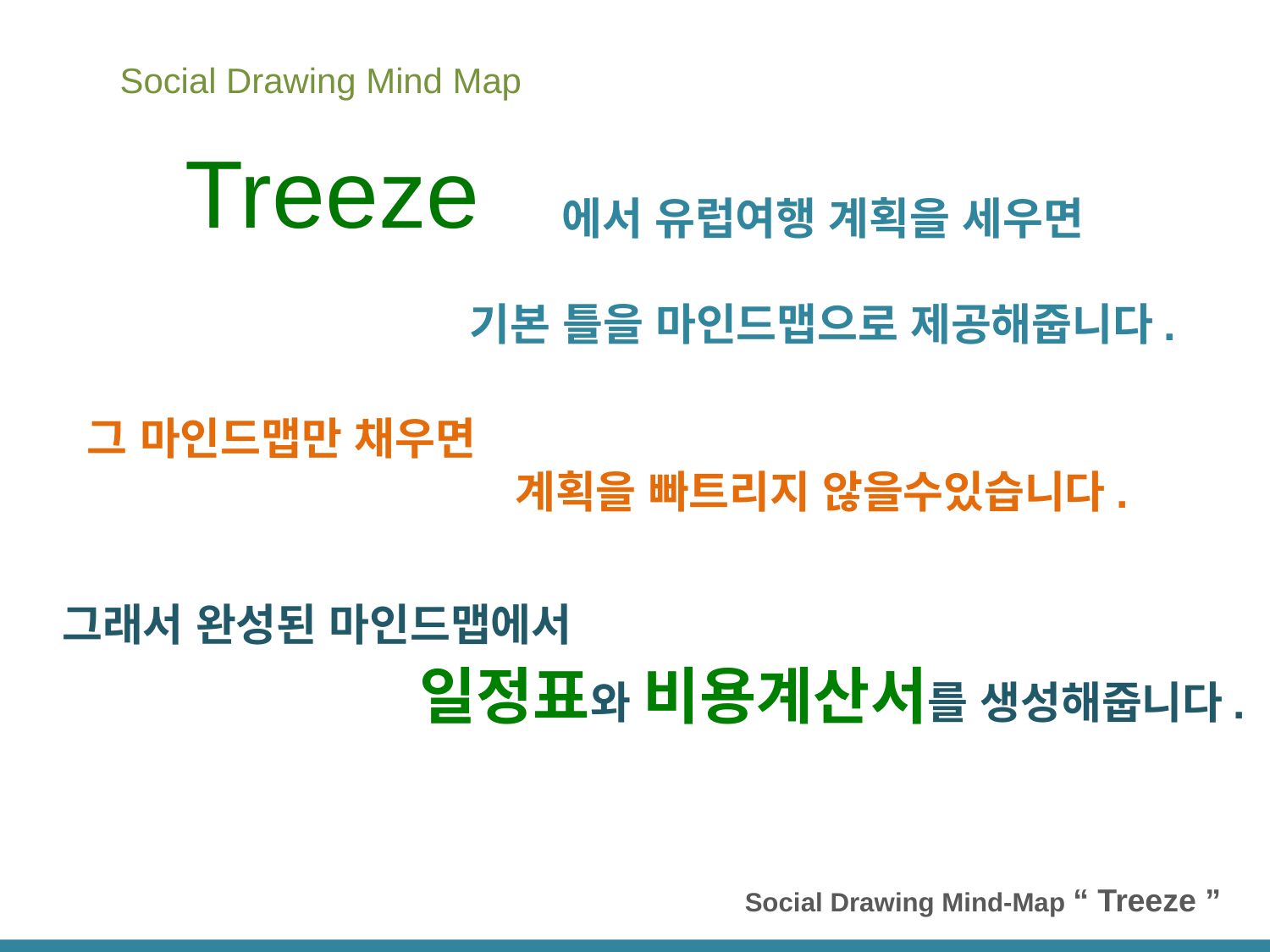

Social Drawing Mind Map
 Treeze
에서 유럽여행 계획을 세우면

기본 틀을 마인드맵으로 제공해줍니다.

그 마인드맵만 채우면
                                  계획을 빠트리지 않을수있습니다.
그래서 완성된 마인드맵에서
                            일정표와 비용계산서를 생성해줍니다.

Social Drawing Mind-Map “ Treeze ”